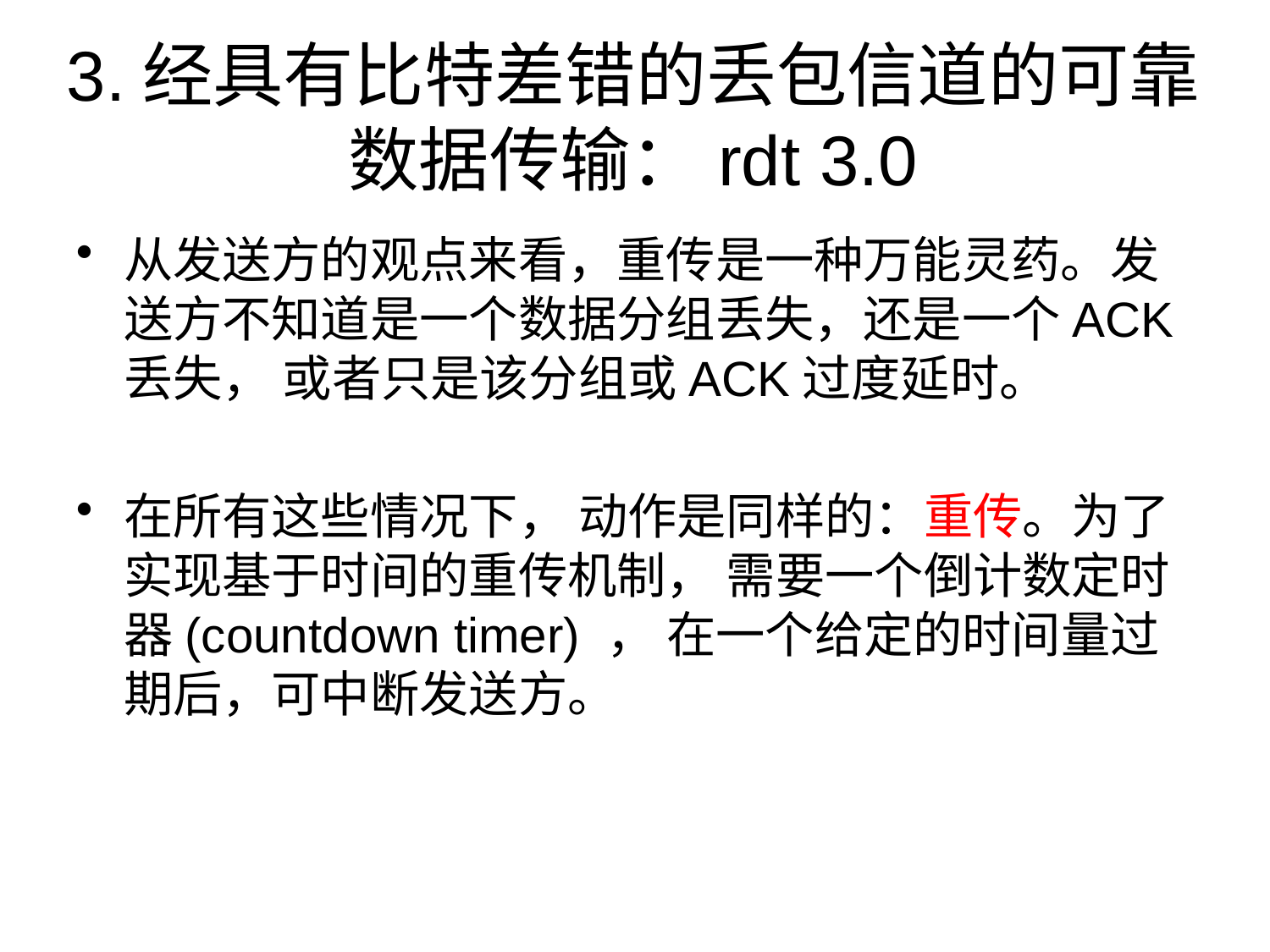

# 3.经具有比特差错的丢包信道的可靠数据传输：rdt 3.0
从发送方的观点来看，重传是一种万能灵药。发送方不知道是一个数据分组丢失，还是一个ACK丢失， 或者只是该分组或ACK过度延时。

在所有这些情况下， 动作是同样的：重传。为了实现基于时间的重传机制， 需要一个倒计数定时器(countdown timer) ， 在一个给定的时间量过期后，可中断发送方。